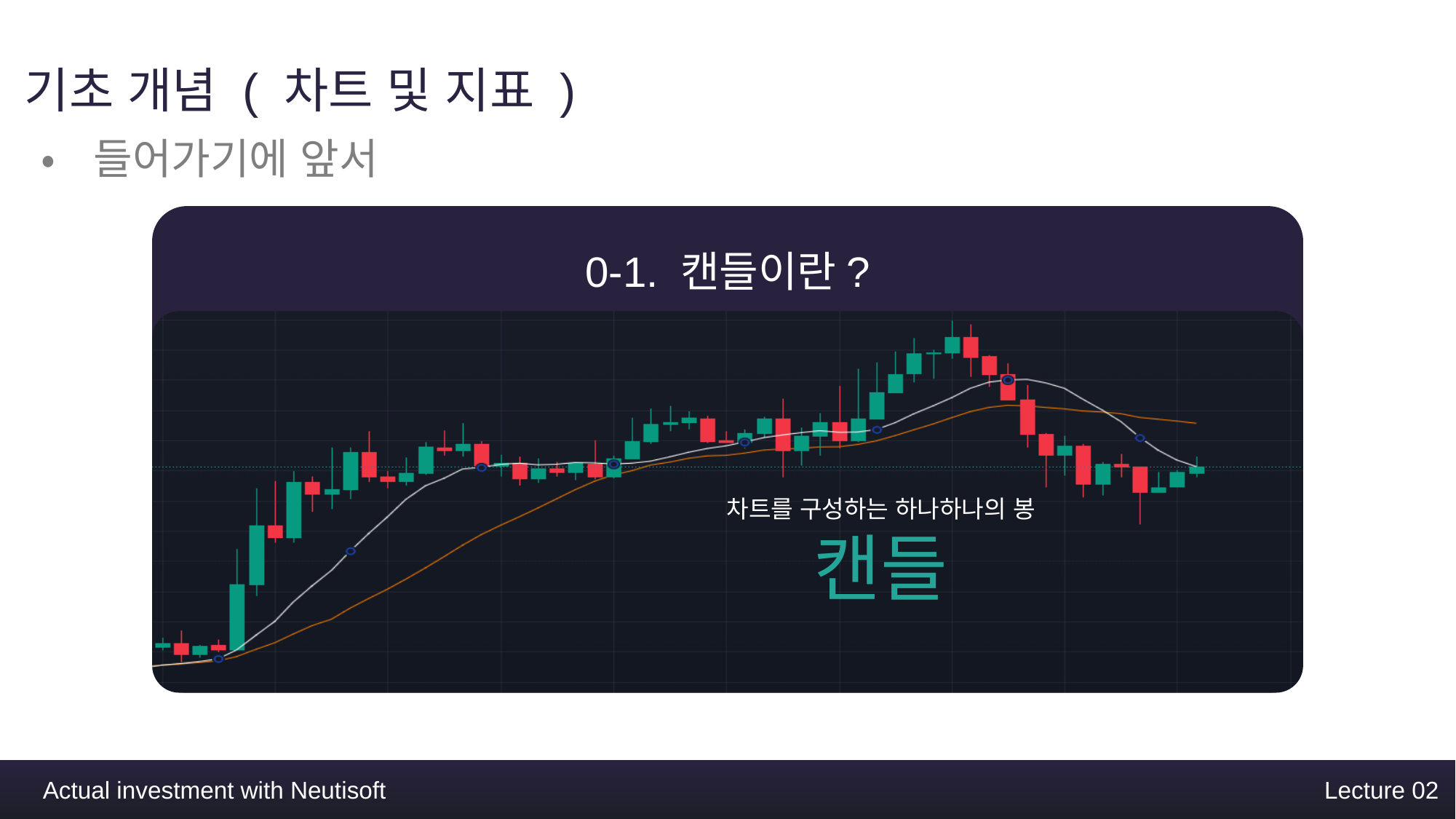

기초 개념 ( 차트 및 지표 )
•들어가기에 앞서

0-1. 캔들이란?

차트를 구성하는 하나하나의 봉
캔들

Actual investment with Neutisoft
Lecture 02